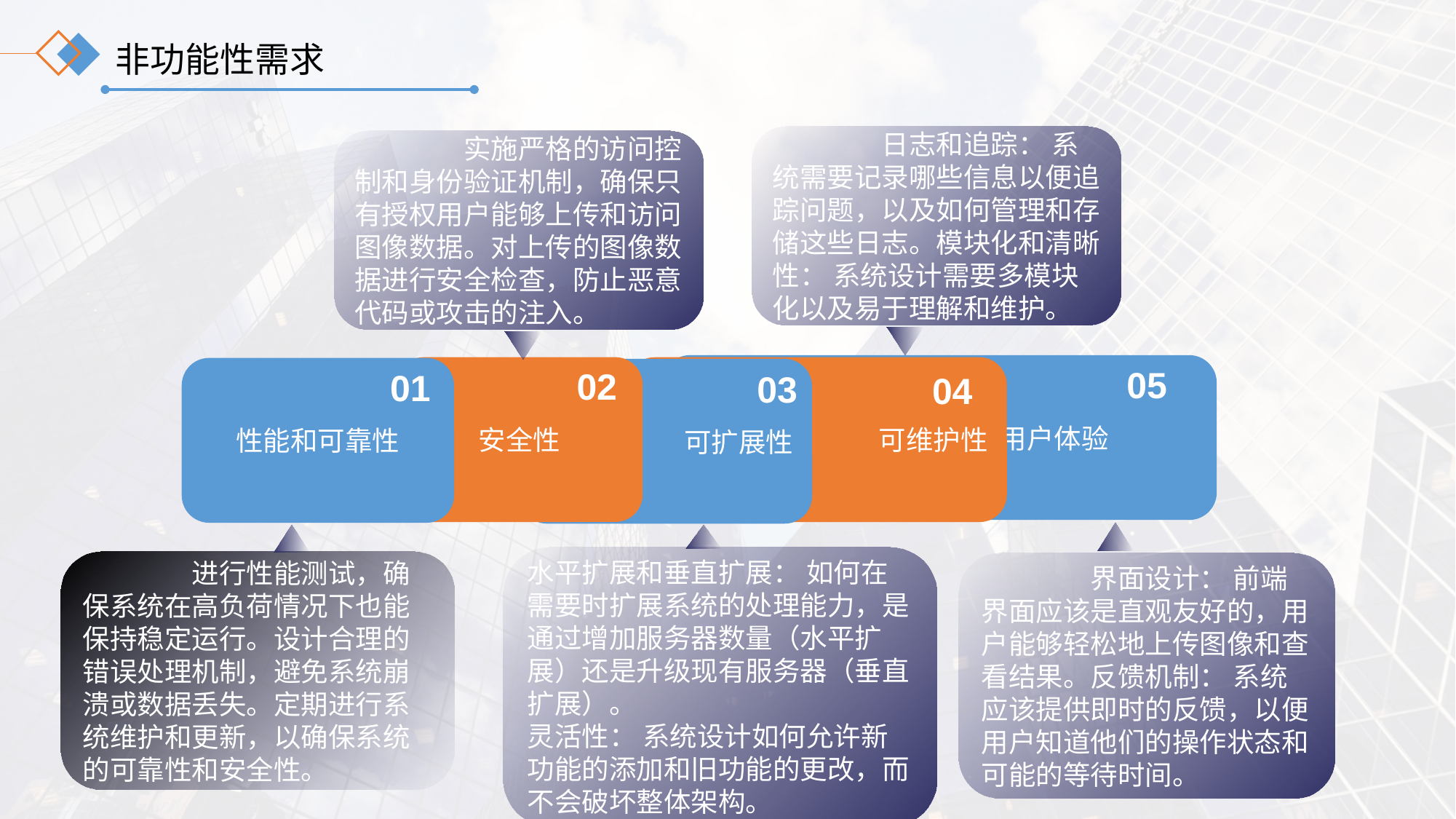

非功能性需求
	日志和追踪： 系统需要记录哪些信息以便追踪问题，以及如何管理和存储这些日志。模块化和清晰性： 系统设计需要多模块化以及易于理解和维护。
	实施严格的访问控制和身份验证机制，确保只有授权用户能够上传和访问图像数据。对上传的图像数据进行安全检查，防止恶意代码或攻击的注入。

                                    用户体验

05
安全性
02

可维护性

04
性能和可靠性
01

可扩展性

03

水平扩展和垂直扩展： 如何在需要时扩展系统的处理能力，是通过增加服务器数量（水平扩展）还是升级现有服务器（垂直扩展）。
灵活性： 系统设计如何允许新功能的添加和旧功能的更改，而不会破坏整体架构。
	进行性能测试，确保系统在高负荷情况下也能保持稳定运行。设计合理的错误处理机制，避免系统崩溃或数据丢失。定期进行系统维护和更新，以确保系统的可靠性和安全性。
	界面设计： 前端界面应该是直观友好的，用户能够轻松地上传图像和查看结果。反馈机制： 系统应该提供即时的反馈，以便用户知道他们的操作状态和可能的等待时间。